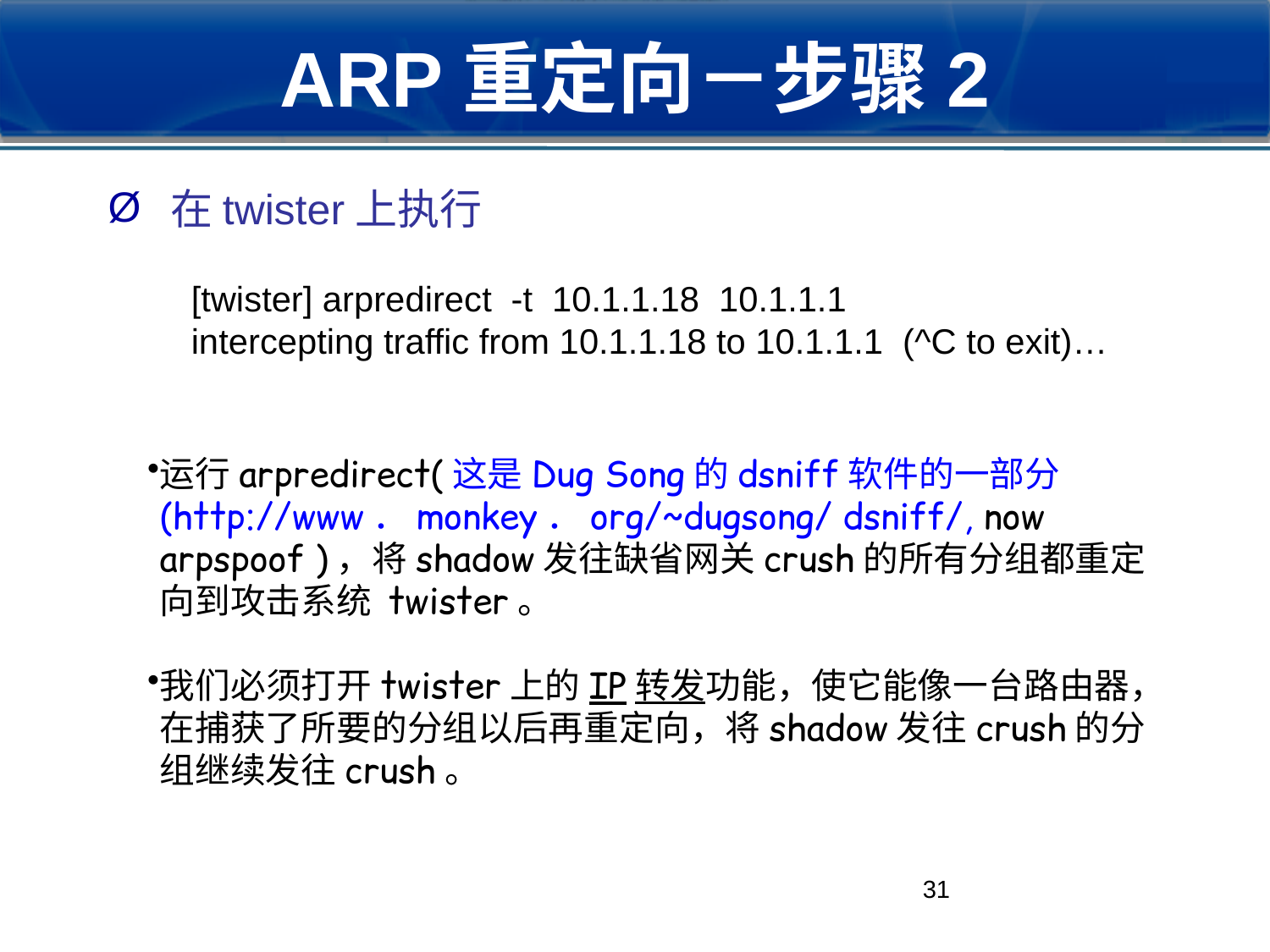

# ARP重定向－步骤2
在twister上执行
[twister] arpredirect  -t  10.1.1.18  10.1.1.1
intercepting traffic from 10.1.1.18 to 10.1.1.1  (^C to exit)…
运行arpredirect(这是Dug Song的dsniff软件的一部分(http://www．monkey．org/~dugsong/ dsniff/, now arpspoof )，将shadow发往缺省网关crush的所有分组都重定向到攻击系统 twister。

我们必须打开twister上的IP转发功能，使它能像一台路由器，在捕获了所要的分组以后再重定向，将shadow发往crush的分组继续发往crush。
31